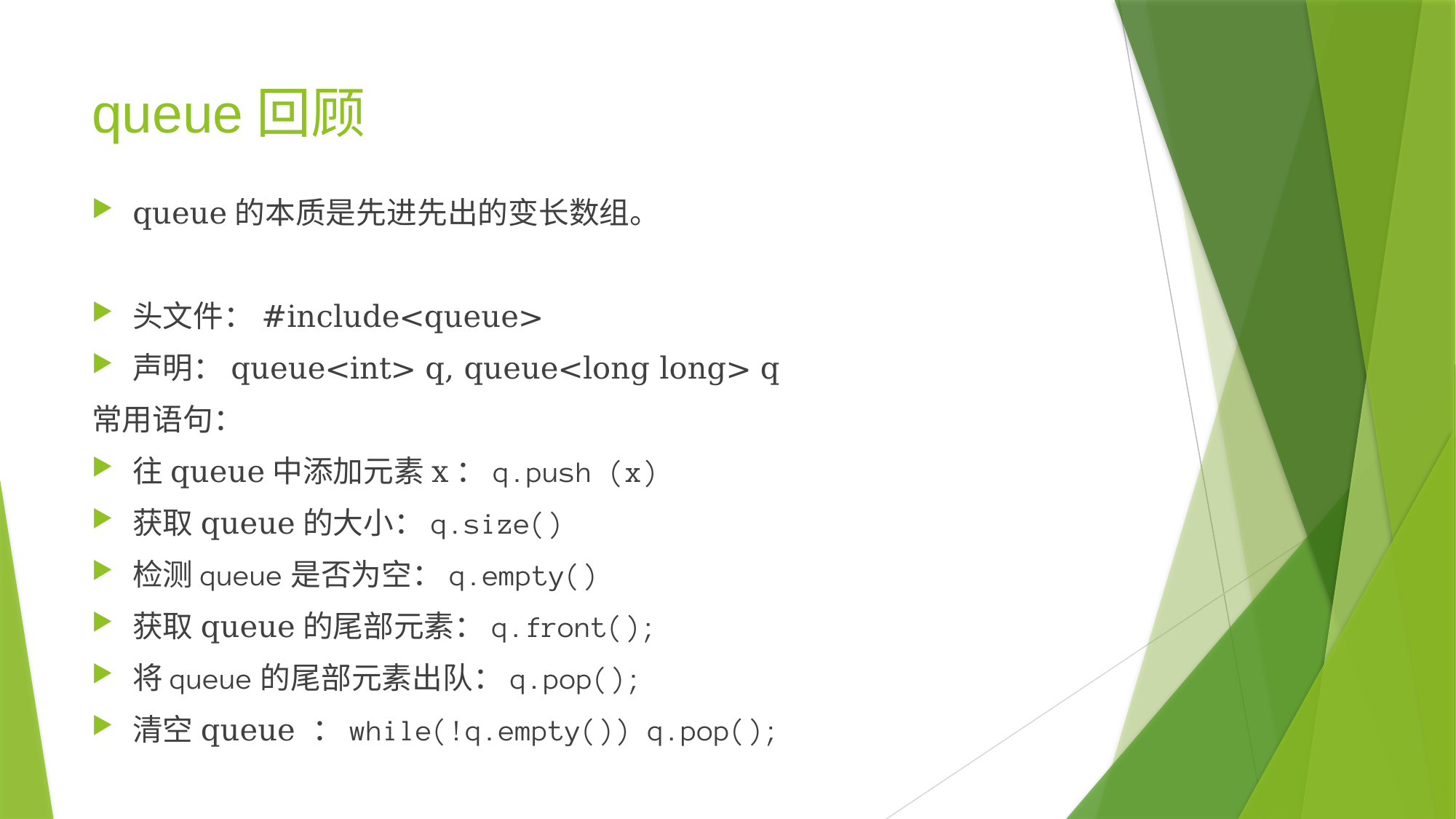

# queue回顾
queue的本质是先进先出的变长数组。

头文件：#include<queue>
声明：queue<int> q, queue<long long> q
常用语句：
往queue中添加元素x：q.push (x)
获取queue的大小：q.size()
检测queue是否为空：q.empty()
获取queue的尾部元素：q.front();
将queue的尾部元素出队：q.pop();
清空queue ：while(!q.empty()) q.pop();